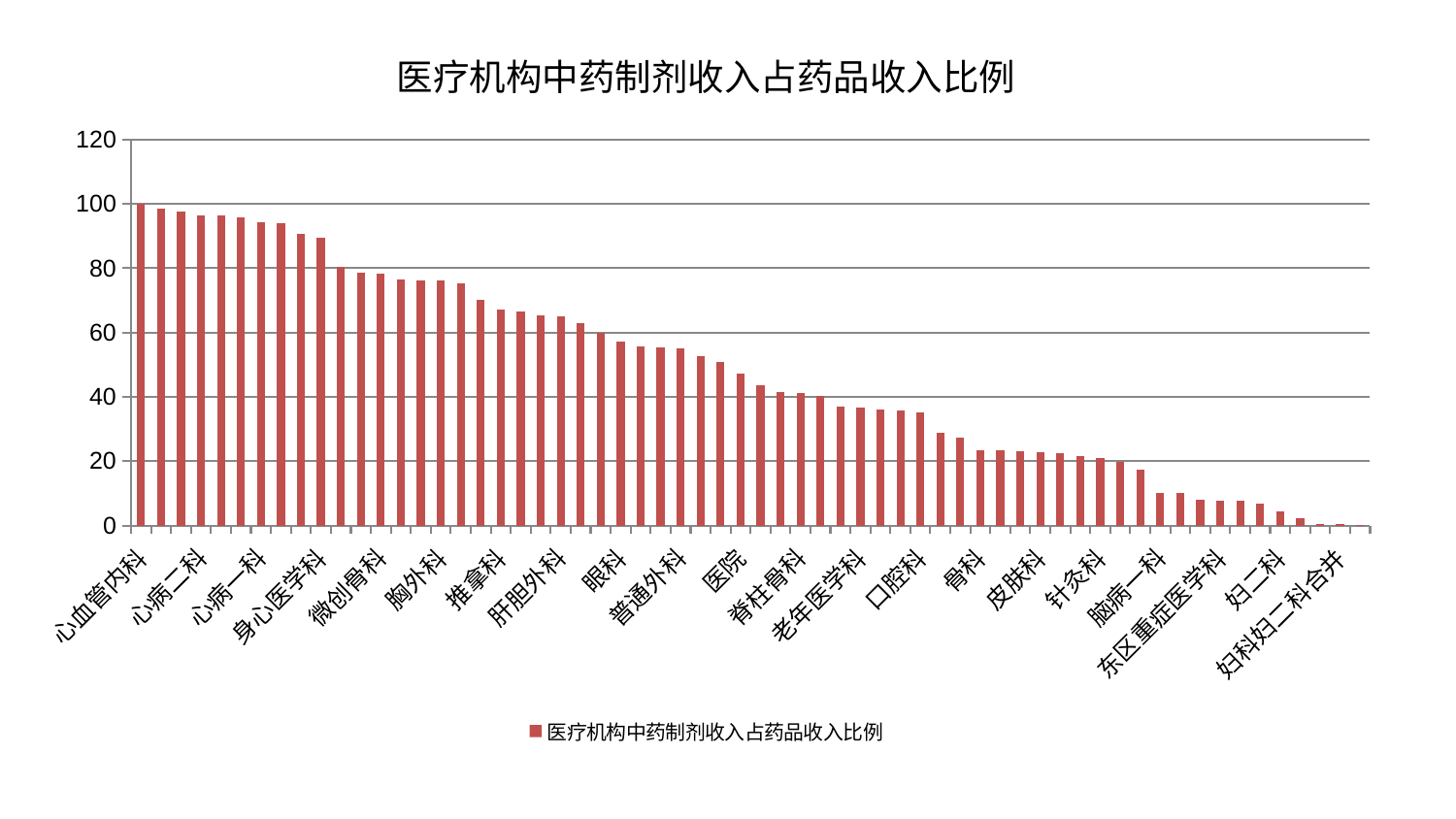

### Chart: 医疗机构中药制剂收入占药品收入比例

| Category | 医疗机构中药制剂收入占药品收入比例 |
|---|---|
| 心血管内科 | 100.00000000000001 |
| 血液科 | 98.41943037624877 |
| 小儿骨科 | 97.65629394514764 |
| 心病二科 | 96.48667224534425 |
| 肝病科 | 96.3306134845442 |
| 中医外治中心 | 95.88904263176384 |
| 心病一科 | 94.19167565301287 |
| 显微骨科 | 94.1056868534222 |
| 神经内科 | 90.54741492793191 |
| 身心医学科 | 89.39434214498428 |
| 运动损伤骨科 | 80.44838349169504 |
| 脾胃病科 | 78.77472014371935 |
| 微创骨科 | 78.26502571708087 |
| 中医经典科 | 76.61837778100966 |
| 康复科 | 76.24260430552508 |
| 胸外科 | 76.21550187687649 |
| 肛肠科 | 75.19101349576705 |
| 风湿病科 | 70.18666697515496 |
| 推拿科 | 67.2283658598292 |
| 脾胃科消化科合并 | 66.68935887879833 |
| 心病三科 | 65.4331314198199 |
| 肝胆外科 | 64.97673832556467 |
| 男科 | 62.99907956911344 |
| 脑病三科 | 60.02878997347788 |
| 眼科 | 57.06940886101294 |
| 肾病科 | 55.68856660920094 |
| 妇科 | 55.457491368398074 |
| 普通外科 | 55.014775011068394 |
| 呼吸内科 | 52.604239105864885 |
| 小儿推拿科 | 50.79261537181655 |
| 医院 | 47.3457552149919 |
| 儿科 | 43.59245695136893 |
| 关节骨科 | 41.46528392435051 |
| 脊柱骨科 | 41.19321738890131 |
| 重症医学科 | 40.21899077589863 |
| 神经外科 | 36.889434000233564 |
| 老年医学科 | 36.77528114179543 |
| 耳鼻喉科 | 36.10192307950926 |
| 综合内科 | 35.756793908477086 |
| 口腔科 | 35.05485211545392 |
| 东区肾病科 | 28.805218466158323 |
| 脑病二科 | 27.220515504869937 |
| 骨科 | 23.321634495009526 |
| 创伤骨科 | 23.295658337030417 |
| 内分泌科 | 22.980684219047784 |
| 皮肤科 | 22.796303721556836 |
| 泌尿外科 | 22.380034480921648 |
| 西区重症医学科 | 21.70527095492253 |
| 针灸科 | 20.83240158918677 |
| 治未病中心 | 19.890255947429303 |
| 周围血管科 | 17.41843522723683 |
| 脑病一科 | 10.070417815241486 |
| 产科 | 10.016204016466656 |
| 心病四科 | 8.039425466105337 |
| 东区重症医学科 | 7.674552399568206 |
| 肾脏内科 | 7.6698438215120905 |
| 乳腺甲状腺外科 | 6.8275903848441875 |
| 妇二科 | 4.523262218606479 |
| 美容皮肤科 | 2.2004977544109336 |
| 肿瘤内科 | 0.42208682607198383 |
| 妇科妇二科合并 | 0.3501489080406835 |
| 消化内科 | 0.06273343088044903 |
91